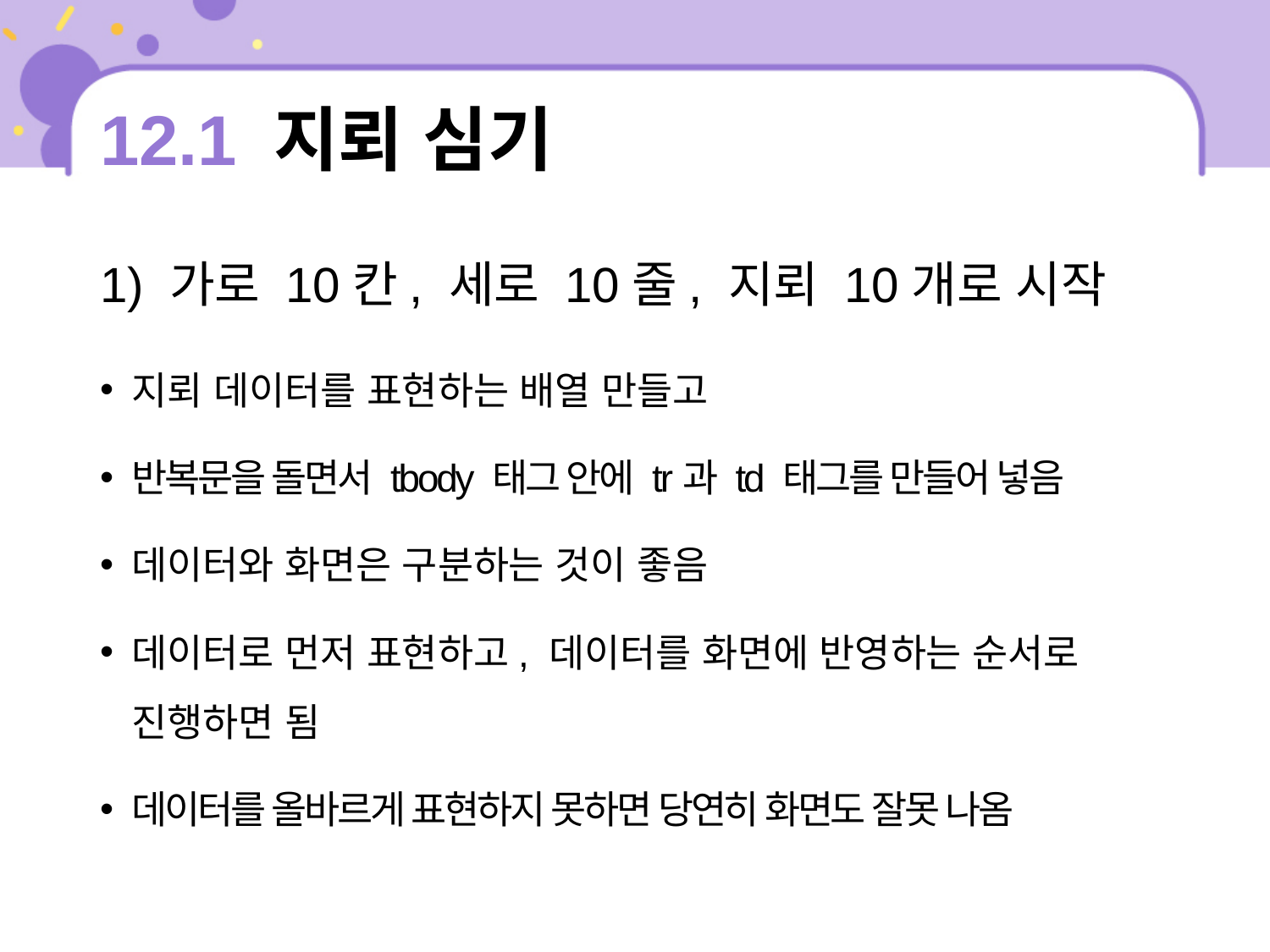

# 12.1 지뢰 심기
1) 가로 10칸, 세로 10줄, 지뢰 10개로 시작
지뢰 데이터를 표현하는 배열 만들고
반복문을 돌면서 tbody 태그 안에 tr과 td 태그를 만들어 넣음
데이터와 화면은 구분하는 것이 좋음
데이터로 먼저 표현하고, 데이터를 화면에 반영하는 순서로 진행하면 됨
데이터를 올바르게 표현하지 못하면 당연히 화면도 잘못 나옴